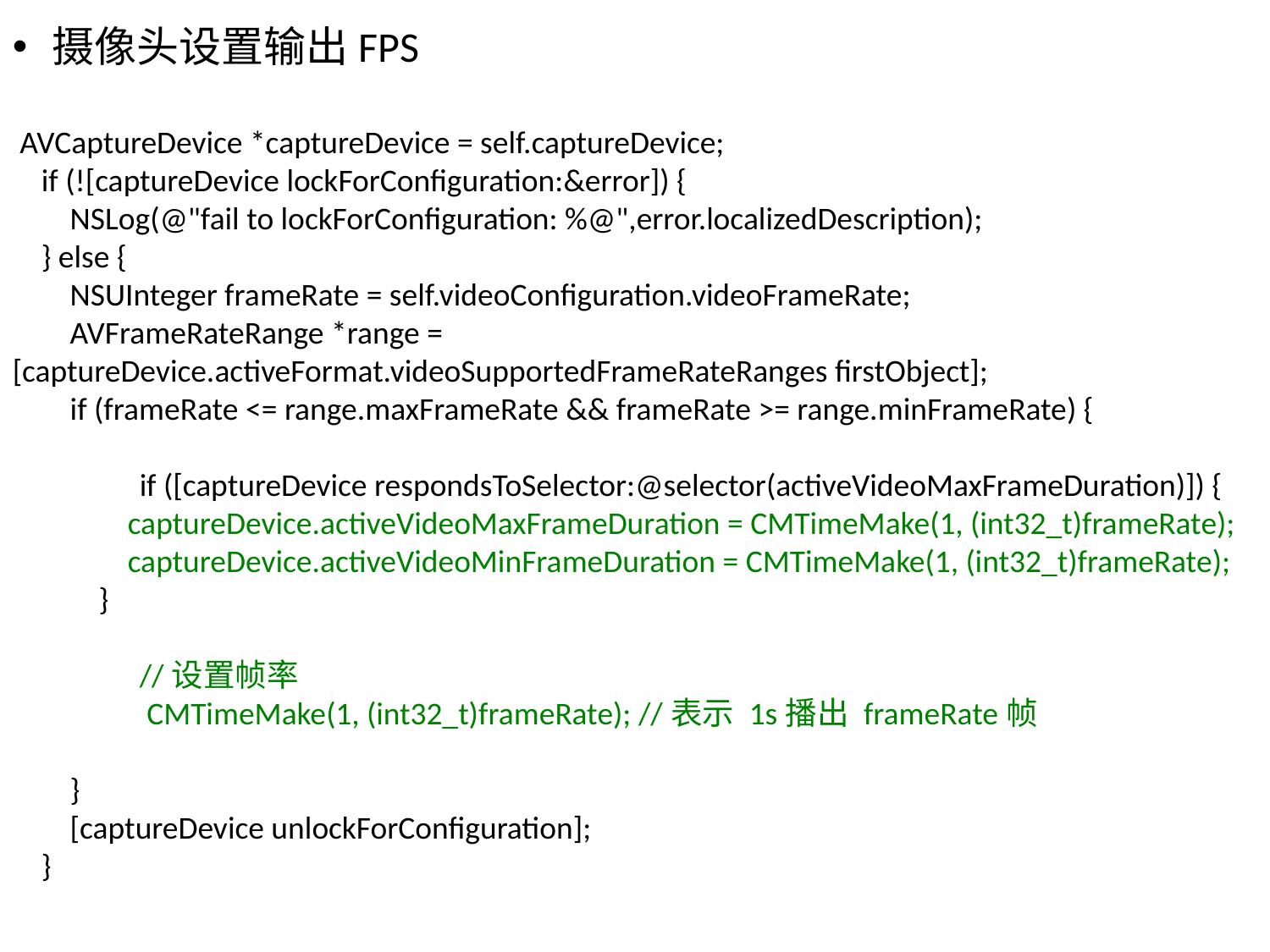

摄像头设置输出FPS

 AVCaptureDevice *captureDevice = self.captureDevice;
    if (![captureDevice lockForConfiguration:&error]) {
        NSLog(@"fail to lockForConfiguration: %@",error.localizedDescription);
    } else {
        NSUInteger frameRate = self.videoConfiguration.videoFrameRate;
        AVFrameRateRange *range = [captureDevice.activeFormat.videoSupportedFrameRateRanges firstObject];
        if (frameRate <= range.maxFrameRate && frameRate >= range.minFrameRate) {

	if ([captureDevice respondsToSelector:@selector(activeVideoMaxFrameDuration)]) {
                captureDevice.activeVideoMaxFrameDuration = CMTimeMake(1, (int32_t)frameRate);
                captureDevice.activeVideoMinFrameDuration = CMTimeMake(1, (int32_t)frameRate);
            }

	//设置帧率
	 CMTimeMake(1, (int32_t)frameRate); //表示 1s播出 frameRate帧

        }
        [captureDevice unlockForConfiguration];
    }